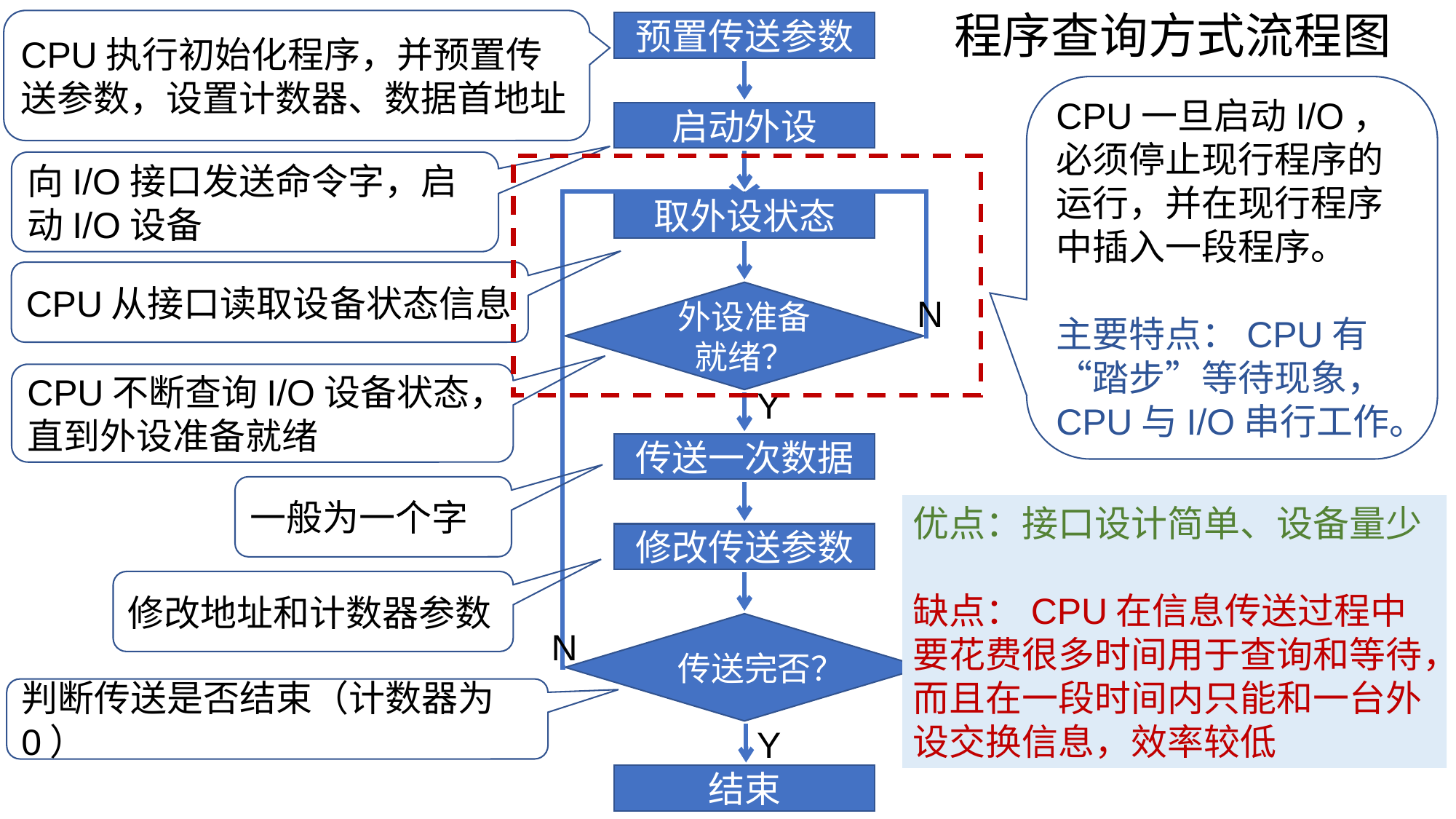

程序查询方式流程图
CPU执行初始化程序，并预置传送参数，设置计数器、数据首地址
预置传送参数
CPU一旦启动I/O，必须停止现行程序的运行，并在现行程序中插入一段程序。

主要特点：CPU有“踏步”等待现象，CPU与I/O串行工作。
启动外设
向I/O接口发送命令字，启动I/O设备

取外设状态
CPU从接口读取设备状态信息
外设准备就绪？
N
CPU不断查询I/O设备状态，直到外设准备就绪
Y
传送一次数据
一般为一个字
优点：接口设计简单、设备量少

缺点：CPU在信息传送过程中要花费很多时间用于查询和等待，而且在一段时间内只能和一台外设交换信息，效率较低
修改传送参数
修改地址和计数器参数
传送完否？
N
判断传送是否结束（计数器为0）
Y
结束